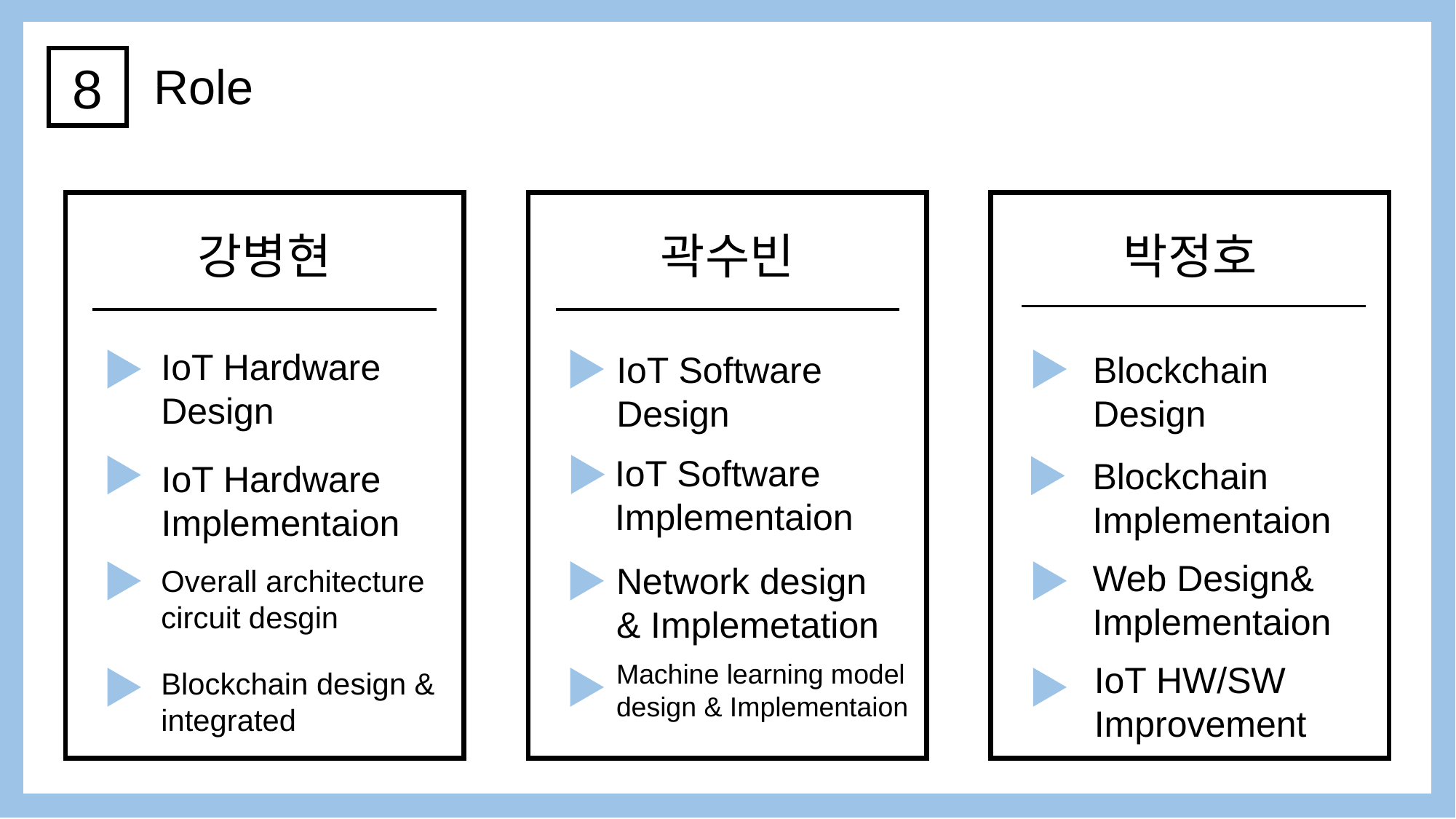

8
Role

bb
박정호
강병현
곽수빈
IoT Hardware Design
IoT Software
Design
Blockchain  Design

IoT Software Implementaion
Blockchain Implementaion
IoT Hardware Implementaion

Web Design& Implementaion
Network design
& Implemetation
Overall architecture circuit desgin

Machine learning model design & Implementaion
IoT HW/SW Improvement
Blockchain design & integrated